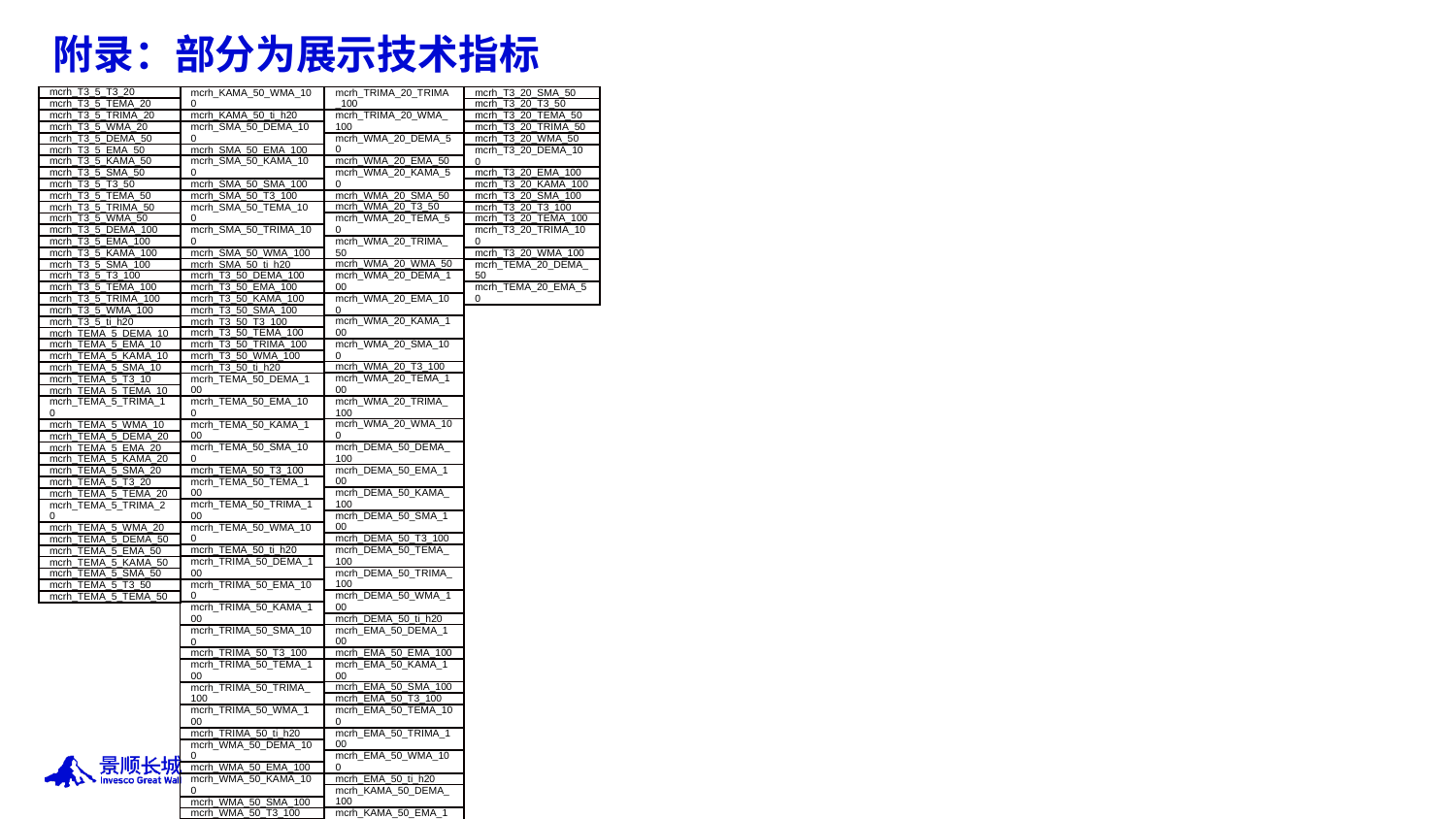

附录：部分为展示技术指标
| mcrh\_T3\_5\_T3\_20 |
| --- |
| mcrh\_T3\_5\_TEMA\_20 |
| mcrh\_T3\_5\_TRIMA\_20 |
| mcrh\_T3\_5\_WMA\_20 |
| mcrh\_T3\_5\_DEMA\_50 |
| mcrh\_T3\_5\_EMA\_50 |
| mcrh\_T3\_5\_KAMA\_50 |
| mcrh\_T3\_5\_SMA\_50 |
| mcrh\_T3\_5\_T3\_50 |
| mcrh\_T3\_5\_TEMA\_50 |
| mcrh\_T3\_5\_TRIMA\_50 |
| mcrh\_T3\_5\_WMA\_50 |
| mcrh\_T3\_5\_DEMA\_100 |
| mcrh\_T3\_5\_EMA\_100 |
| mcrh\_T3\_5\_KAMA\_100 |
| mcrh\_T3\_5\_SMA\_100 |
| mcrh\_T3\_5\_T3\_100 |
| mcrh\_T3\_5\_TEMA\_100 |
| mcrh\_T3\_5\_TRIMA\_100 |
| mcrh\_T3\_5\_WMA\_100 |
| mcrh\_T3\_5\_ti\_h20 |
| mcrh\_TEMA\_5\_DEMA\_10 |
| mcrh\_TEMA\_5\_EMA\_10 |
| mcrh\_TEMA\_5\_KAMA\_10 |
| mcrh\_TEMA\_5\_SMA\_10 |
| mcrh\_TEMA\_5\_T3\_10 |
| mcrh\_TEMA\_5\_TEMA\_10 |
| mcrh\_TEMA\_5\_TRIMA\_10 |
| mcrh\_TEMA\_5\_WMA\_10 |
| mcrh\_TEMA\_5\_DEMA\_20 |
| mcrh\_TEMA\_5\_EMA\_20 |
| mcrh\_TEMA\_5\_KAMA\_20 |
| mcrh\_TEMA\_5\_SMA\_20 |
| mcrh\_TEMA\_5\_T3\_20 |
| mcrh\_TEMA\_5\_TEMA\_20 |
| mcrh\_TEMA\_5\_TRIMA\_20 |
| mcrh\_TEMA\_5\_WMA\_20 |
| mcrh\_TEMA\_5\_DEMA\_50 |
| mcrh\_TEMA\_5\_EMA\_50 |
| mcrh\_TEMA\_5\_KAMA\_50 |
| mcrh\_TEMA\_5\_SMA\_50 |
| mcrh\_TEMA\_5\_T3\_50 |
| mcrh\_TEMA\_5\_TEMA\_50 |
| mcrh\_TRIMA\_20\_TRIMA\_100 |
| --- |
| mcrh\_TRIMA\_20\_WMA\_100 |
| mcrh\_WMA\_20\_DEMA\_50 |
| mcrh\_WMA\_20\_EMA\_50 |
| mcrh\_WMA\_20\_KAMA\_50 |
| mcrh\_WMA\_20\_SMA\_50 |
| mcrh\_WMA\_20\_T3\_50 |
| mcrh\_WMA\_20\_TEMA\_50 |
| mcrh\_WMA\_20\_TRIMA\_50 |
| mcrh\_WMA\_20\_WMA\_50 |
| mcrh\_WMA\_20\_DEMA\_100 |
| mcrh\_WMA\_20\_EMA\_100 |
| mcrh\_WMA\_20\_KAMA\_100 |
| mcrh\_WMA\_20\_SMA\_100 |
| mcrh\_WMA\_20\_T3\_100 |
| mcrh\_WMA\_20\_TEMA\_100 |
| mcrh\_WMA\_20\_TRIMA\_100 |
| mcrh\_WMA\_20\_WMA\_100 |
| mcrh\_DEMA\_50\_DEMA\_100 |
| mcrh\_DEMA\_50\_EMA\_100 |
| mcrh\_DEMA\_50\_KAMA\_100 |
| mcrh\_DEMA\_50\_SMA\_100 |
| mcrh\_DEMA\_50\_T3\_100 |
| mcrh\_DEMA\_50\_TEMA\_100 |
| mcrh\_DEMA\_50\_TRIMA\_100 |
| mcrh\_DEMA\_50\_WMA\_100 |
| mcrh\_DEMA\_50\_ti\_h20 |
| mcrh\_EMA\_50\_DEMA\_100 |
| mcrh\_EMA\_50\_EMA\_100 |
| mcrh\_EMA\_50\_KAMA\_100 |
| mcrh\_EMA\_50\_SMA\_100 |
| mcrh\_EMA\_50\_T3\_100 |
| mcrh\_EMA\_50\_TEMA\_100 |
| mcrh\_EMA\_50\_TRIMA\_100 |
| mcrh\_EMA\_50\_WMA\_100 |
| mcrh\_EMA\_50\_ti\_h20 |
| mcrh\_KAMA\_50\_DEMA\_100 |
| mcrh\_KAMA\_50\_EMA\_100 |
| mcrh\_KAMA\_50\_KAMA\_100 |
| mcrh\_KAMA\_50\_SMA\_100 |
| mcrh\_KAMA\_50\_T3\_100 |
| mcrh\_KAMA\_50\_TEMA\_100 |
| mcrh\_KAMA\_50\_TRIMA\_100 |
| mcrh\_T3\_20\_SMA\_50 |
| --- |
| mcrh\_T3\_20\_T3\_50 |
| mcrh\_T3\_20\_TEMA\_50 |
| mcrh\_T3\_20\_TRIMA\_50 |
| mcrh\_T3\_20\_WMA\_50 |
| mcrh\_T3\_20\_DEMA\_100 |
| mcrh\_T3\_20\_EMA\_100 |
| mcrh\_T3\_20\_KAMA\_100 |
| mcrh\_T3\_20\_SMA\_100 |
| mcrh\_T3\_20\_T3\_100 |
| mcrh\_T3\_20\_TEMA\_100 |
| mcrh\_T3\_20\_TRIMA\_100 |
| mcrh\_T3\_20\_WMA\_100 |
| mcrh\_TEMA\_20\_DEMA\_50 |
| mcrh\_TEMA\_20\_EMA\_50 |
| mcrh\_KAMA\_50\_WMA\_100 |
| --- |
| mcrh\_KAMA\_50\_ti\_h20 |
| mcrh\_SMA\_50\_DEMA\_100 |
| mcrh\_SMA\_50\_EMA\_100 |
| mcrh\_SMA\_50\_KAMA\_100 |
| mcrh\_SMA\_50\_SMA\_100 |
| mcrh\_SMA\_50\_T3\_100 |
| mcrh\_SMA\_50\_TEMA\_100 |
| mcrh\_SMA\_50\_TRIMA\_100 |
| mcrh\_SMA\_50\_WMA\_100 |
| mcrh\_SMA\_50\_ti\_h20 |
| mcrh\_T3\_50\_DEMA\_100 |
| mcrh\_T3\_50\_EMA\_100 |
| mcrh\_T3\_50\_KAMA\_100 |
| mcrh\_T3\_50\_SMA\_100 |
| mcrh\_T3\_50\_T3\_100 |
| mcrh\_T3\_50\_TEMA\_100 |
| mcrh\_T3\_50\_TRIMA\_100 |
| mcrh\_T3\_50\_WMA\_100 |
| mcrh\_T3\_50\_ti\_h20 |
| mcrh\_TEMA\_50\_DEMA\_100 |
| mcrh\_TEMA\_50\_EMA\_100 |
| mcrh\_TEMA\_50\_KAMA\_100 |
| mcrh\_TEMA\_50\_SMA\_100 |
| mcrh\_TEMA\_50\_T3\_100 |
| mcrh\_TEMA\_50\_TEMA\_100 |
| mcrh\_TEMA\_50\_TRIMA\_100 |
| mcrh\_TEMA\_50\_WMA\_100 |
| mcrh\_TEMA\_50\_ti\_h20 |
| mcrh\_TRIMA\_50\_DEMA\_100 |
| mcrh\_TRIMA\_50\_EMA\_100 |
| mcrh\_TRIMA\_50\_KAMA\_100 |
| mcrh\_TRIMA\_50\_SMA\_100 |
| mcrh\_TRIMA\_50\_T3\_100 |
| mcrh\_TRIMA\_50\_TEMA\_100 |
| mcrh\_TRIMA\_50\_TRIMA\_100 |
| mcrh\_TRIMA\_50\_WMA\_100 |
| mcrh\_TRIMA\_50\_ti\_h20 |
| mcrh\_WMA\_50\_DEMA\_100 |
| mcrh\_WMA\_50\_EMA\_100 |
| mcrh\_WMA\_50\_KAMA\_100 |
| mcrh\_WMA\_50\_SMA\_100 |
| mcrh\_WMA\_50\_T3\_100 |